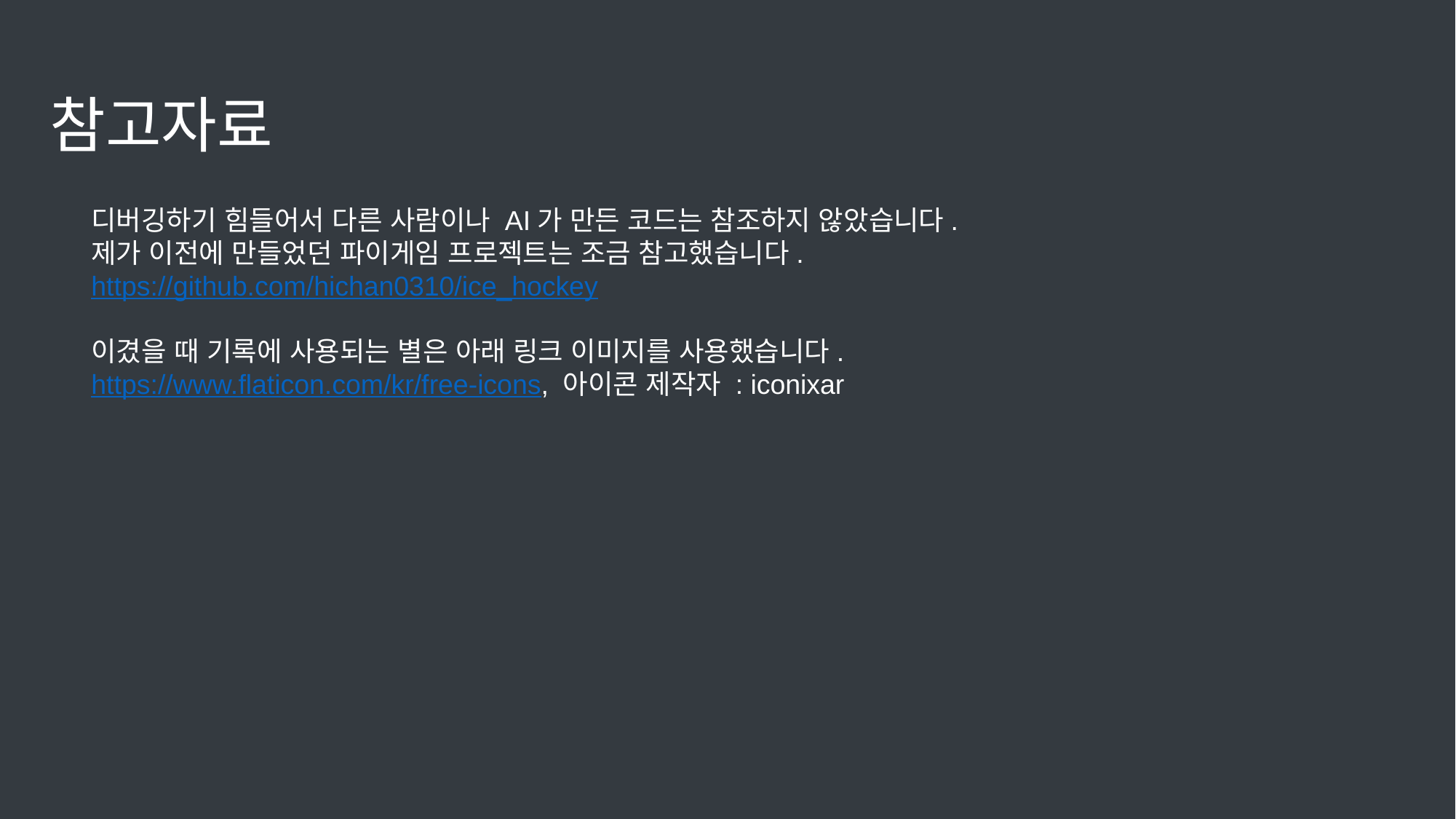

참고자료
디버깅하기 힘들어서 다른 사람이나 AI가 만든 코드는 참조하지 않았습니다.
제가 이전에 만들었던 파이게임 프로젝트는 조금 참고했습니다.
https://github.com/hichan0310/ice_hockey

이겼을 때 기록에 사용되는 별은 아래 링크 이미지를 사용했습니다.
https://www.flaticon.com/kr/free-icons, 아이콘 제작자 : iconixar